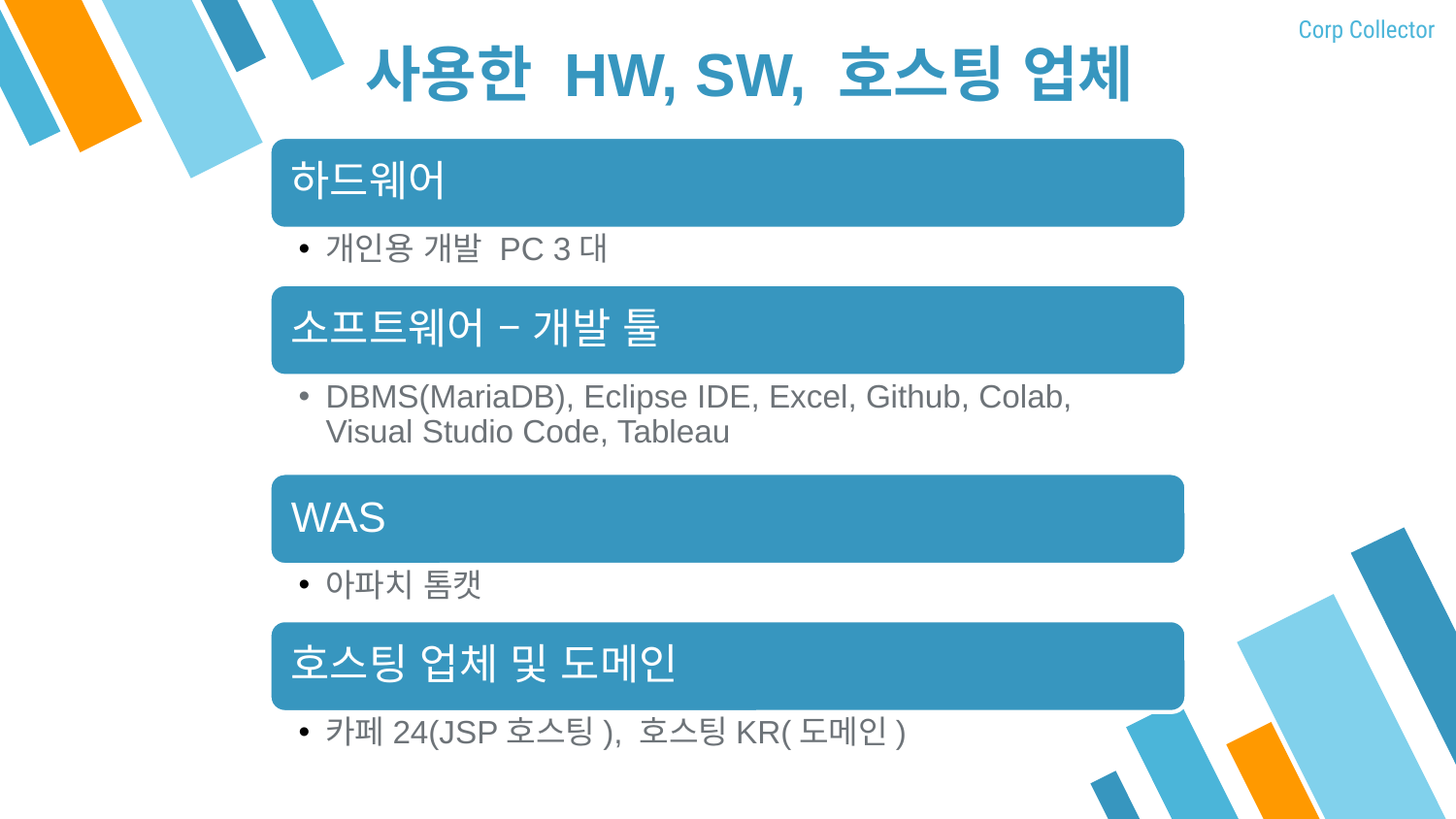

Corp Collector
# 사용한 HW, SW, 호스팅 업체
하드웨어
개인용 개발 PC 3대
소프트웨어 – 개발 툴
DBMS(MariaDB), Eclipse IDE, Excel, Github, Colab, Visual Studio Code, Tableau
WAS
아파치 톰캣
호스팅 업체 및 도메인
카페24(JSP호스팅), 호스팅KR(도메인)